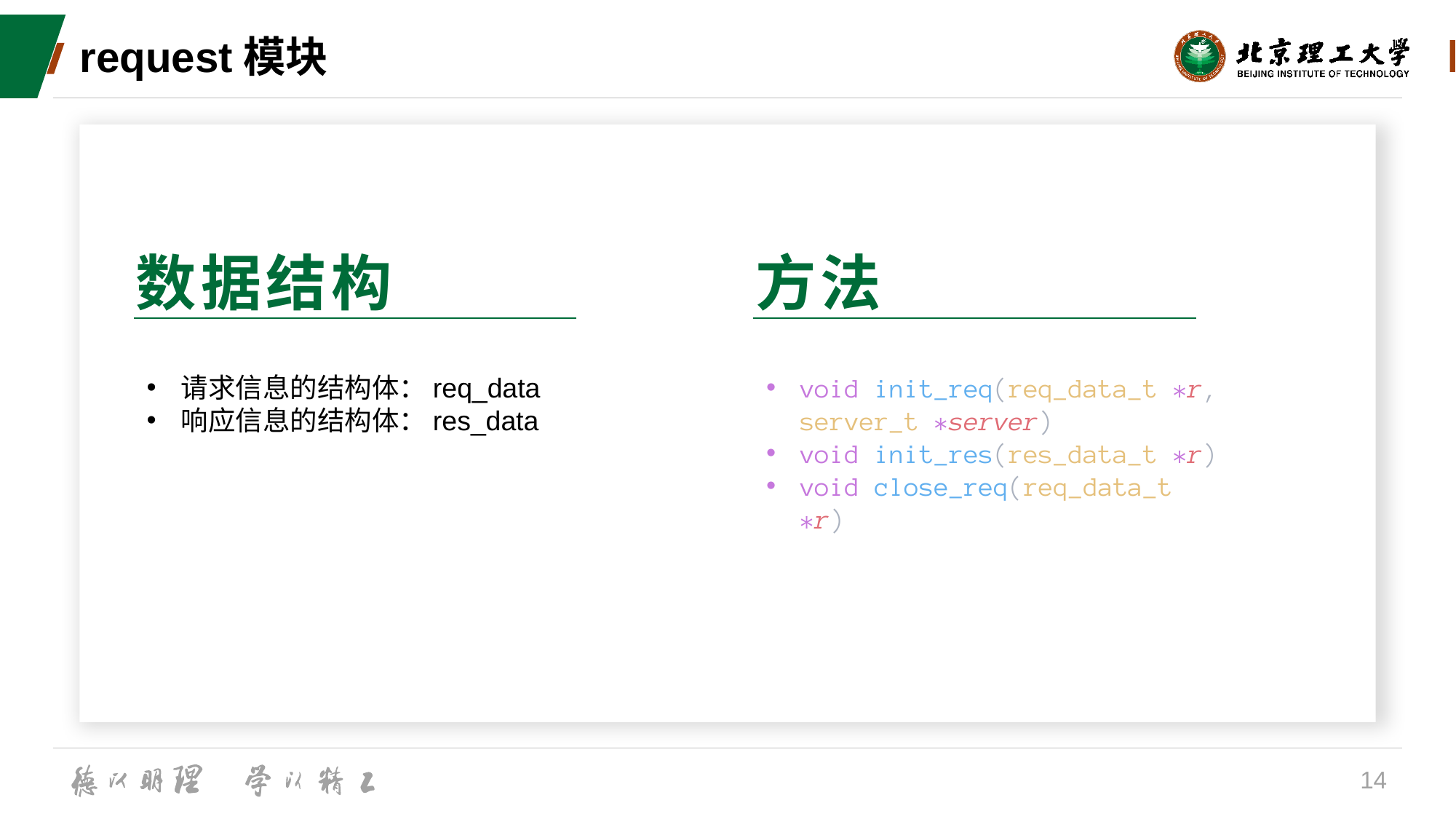

# request模块

数据结构
方法
void init_req(req_data_t *r, server_t *server)
void init_res(res_data_t *r)
void close_req(req_data_t *r)
请求信息的结构体：req_data
响应信息的结构体：res_data